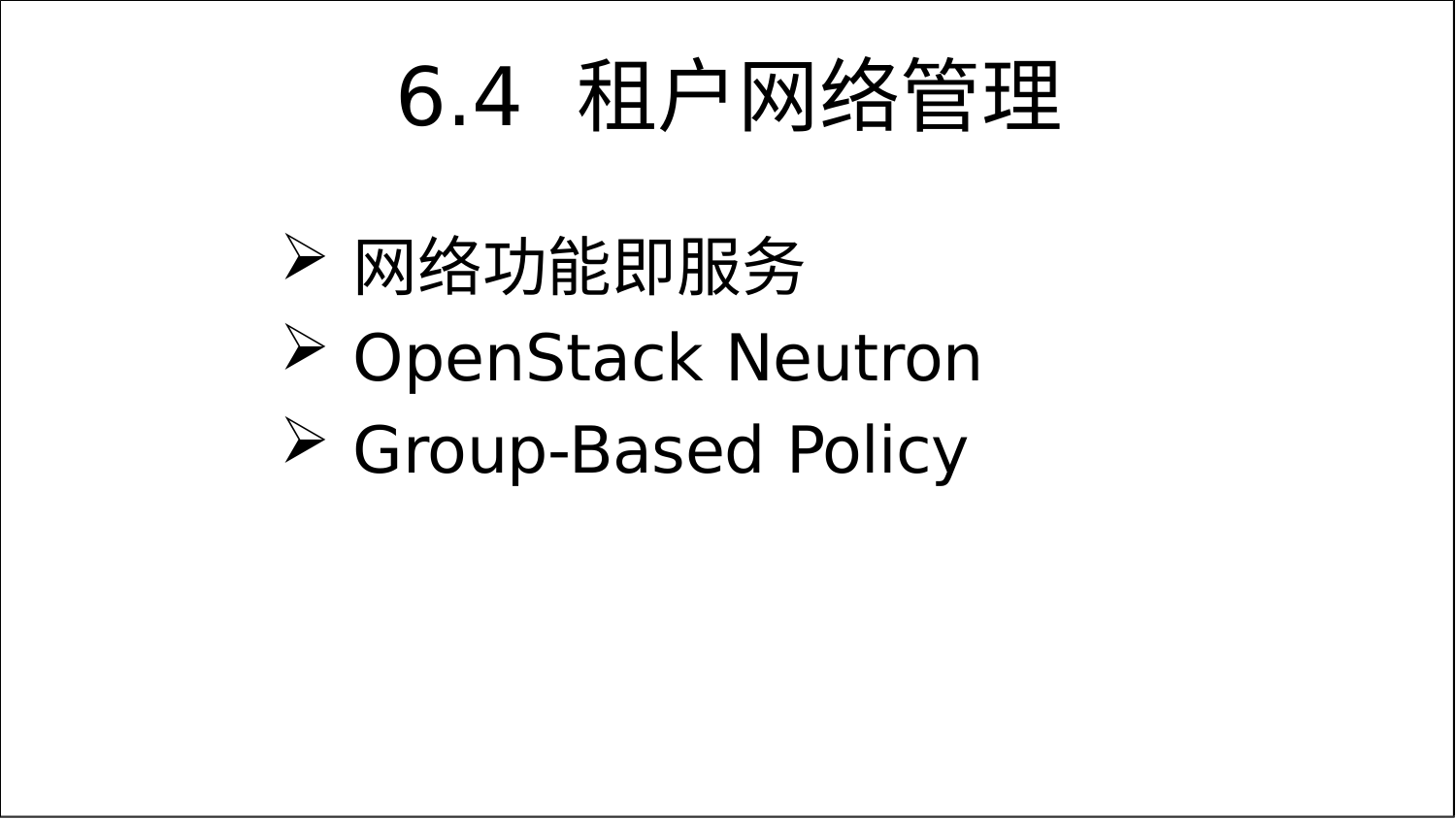

# 6.4	租户网络管理
网络功能即服务
OpenStack Neutron
Group-Based Policy